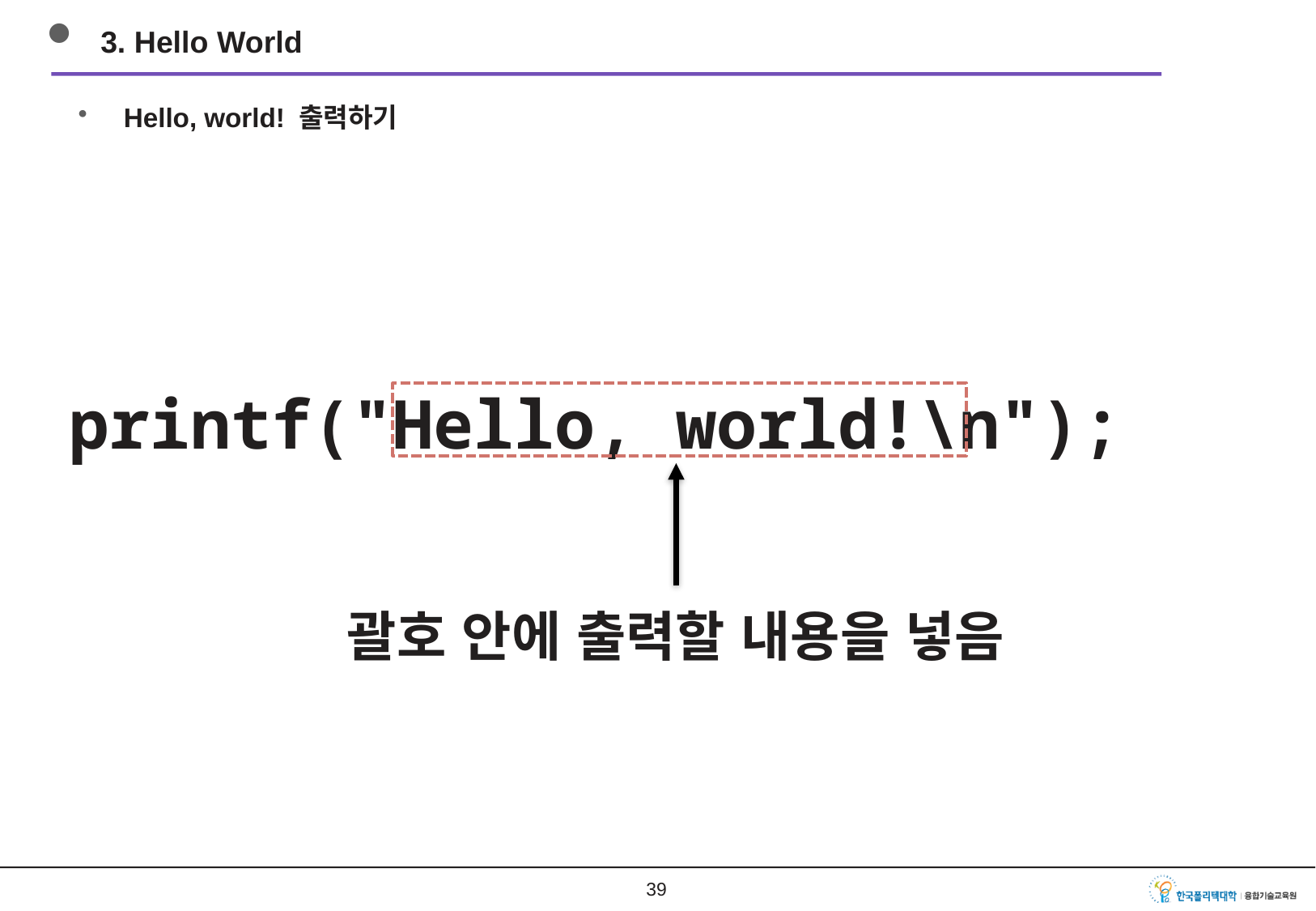

3. Hello World
Hello, world! 출력하기
printf("Hello, world!\n");

괄호 안에 출력할 내용을 넣음
39